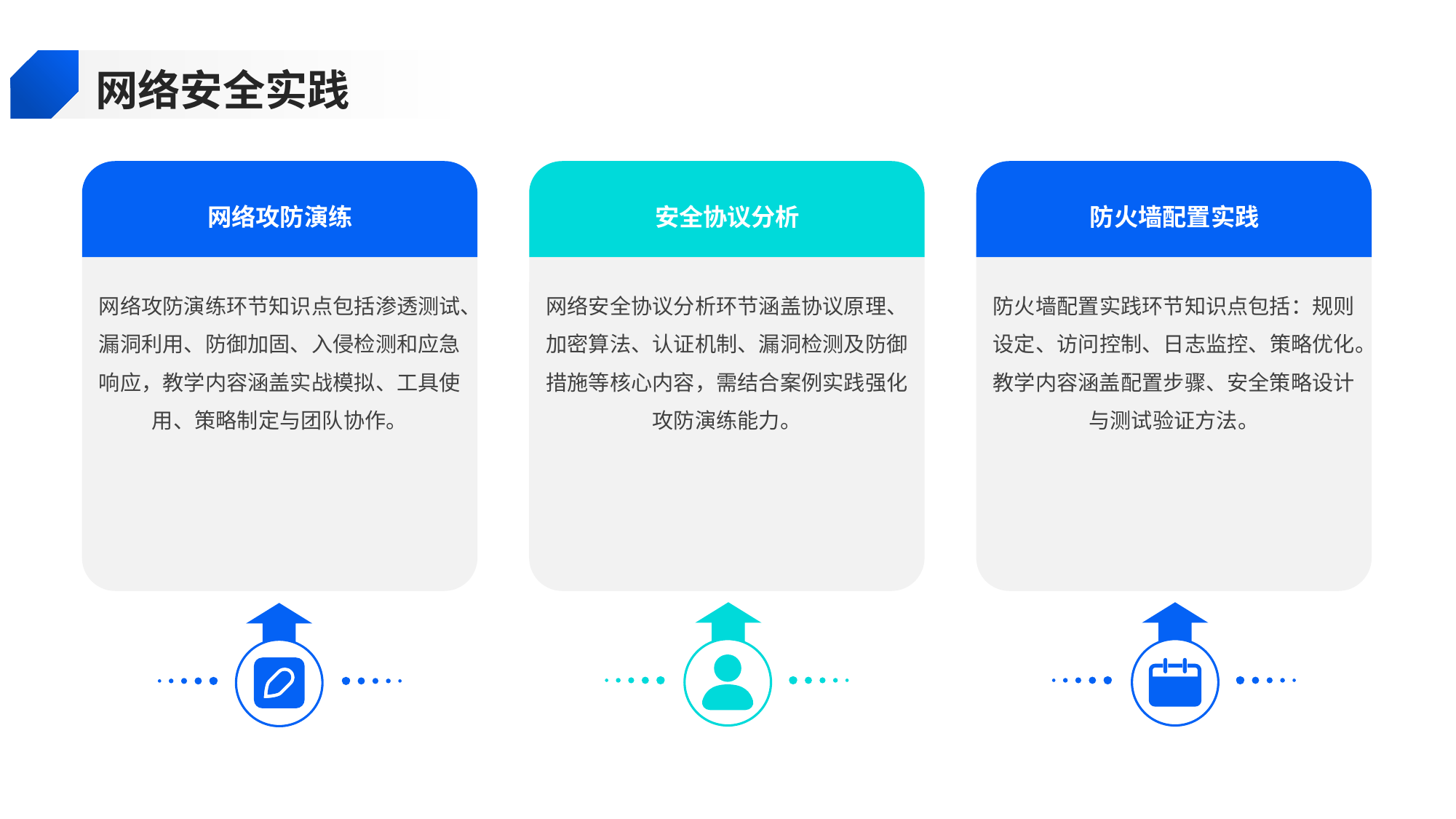

网络安全实践

网络攻防演练
安全协议分析
防火墙配置实践
网络攻防演练环节知识点包括渗透测试、漏洞利用、防御加固、入侵检测和应急响应，教学内容涵盖实战模拟、工具使用、策略制定与团队协作。
网络安全协议分析环节涵盖协议原理、加密算法、认证机制、漏洞检测及防御措施等核心内容，需结合案例实践强化攻防演练能力。
防火墙配置实践环节知识点包括：规则设定、访问控制、日志监控、策略优化。教学内容涵盖配置步骤、安全策略设计与测试验证方法。